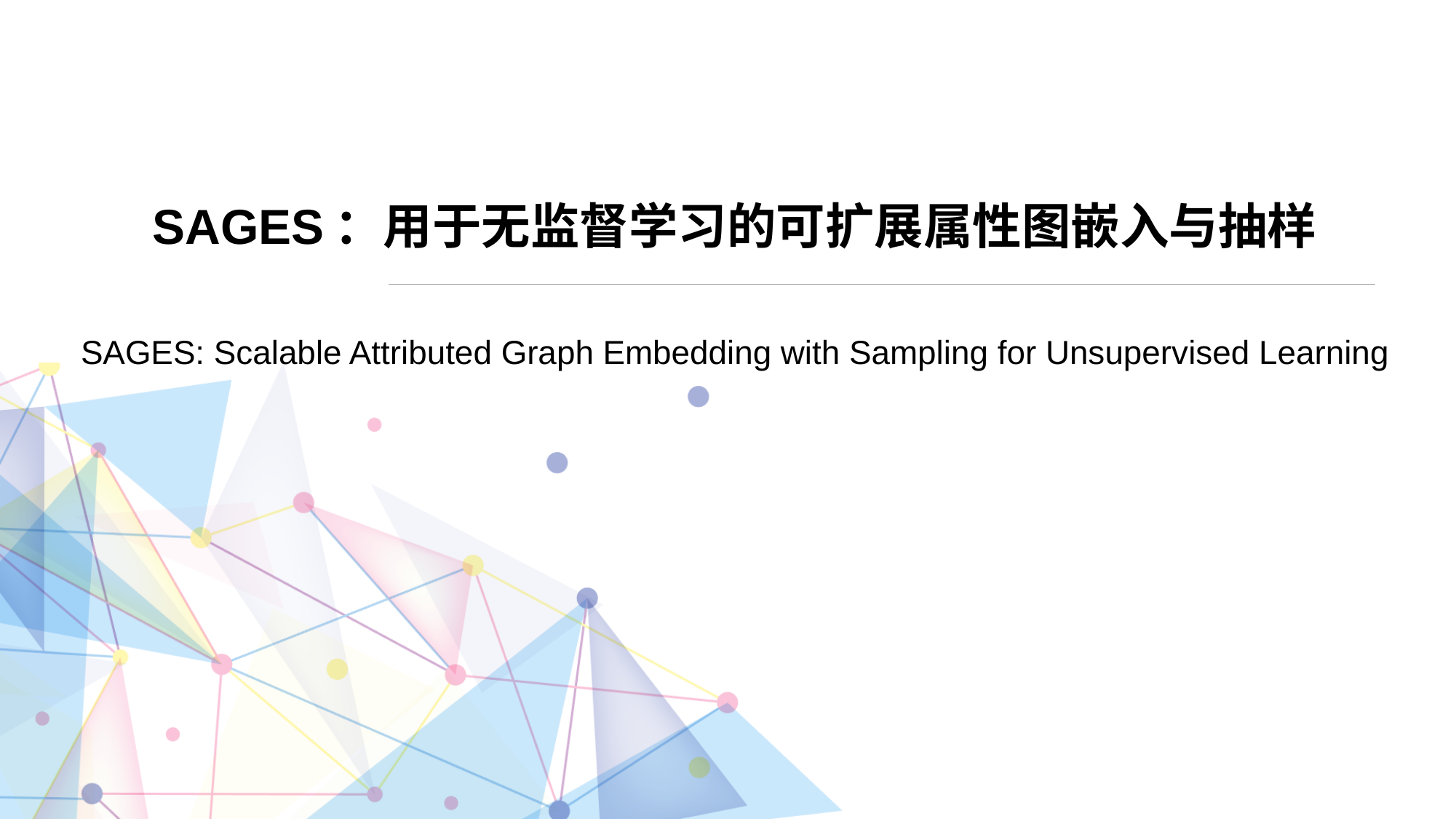

# SAGES：用于无监督学习的可扩展属性图嵌入与抽样
SAGES: Scalable Attributed Graph Embedding with Sampling for Unsupervised Learning